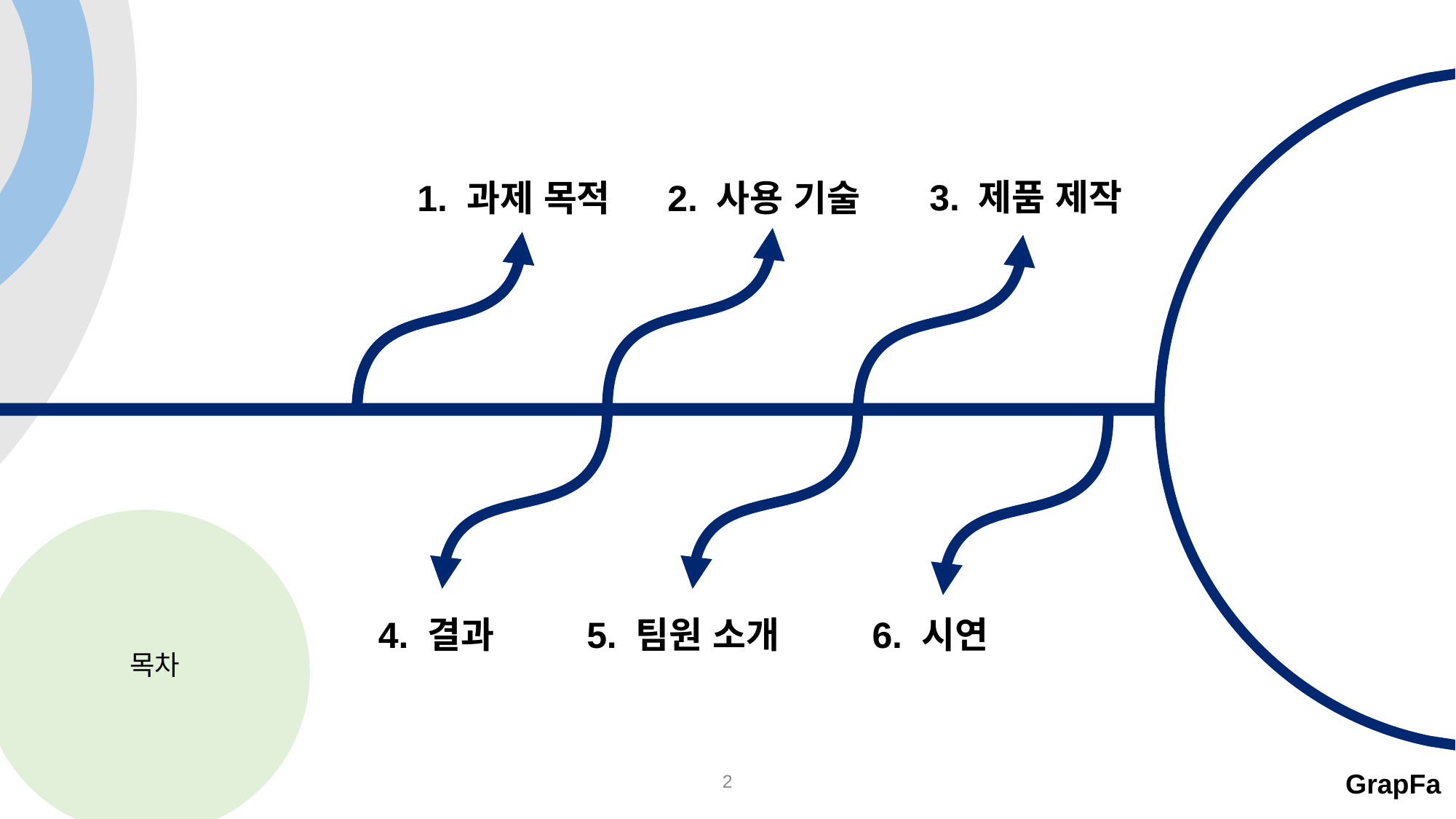

3. 제품 제작
1. 과제 목적
2. 사용 기술

목차
6. 시연
5. 팀원 소개
4. 결과
2
GrapFa